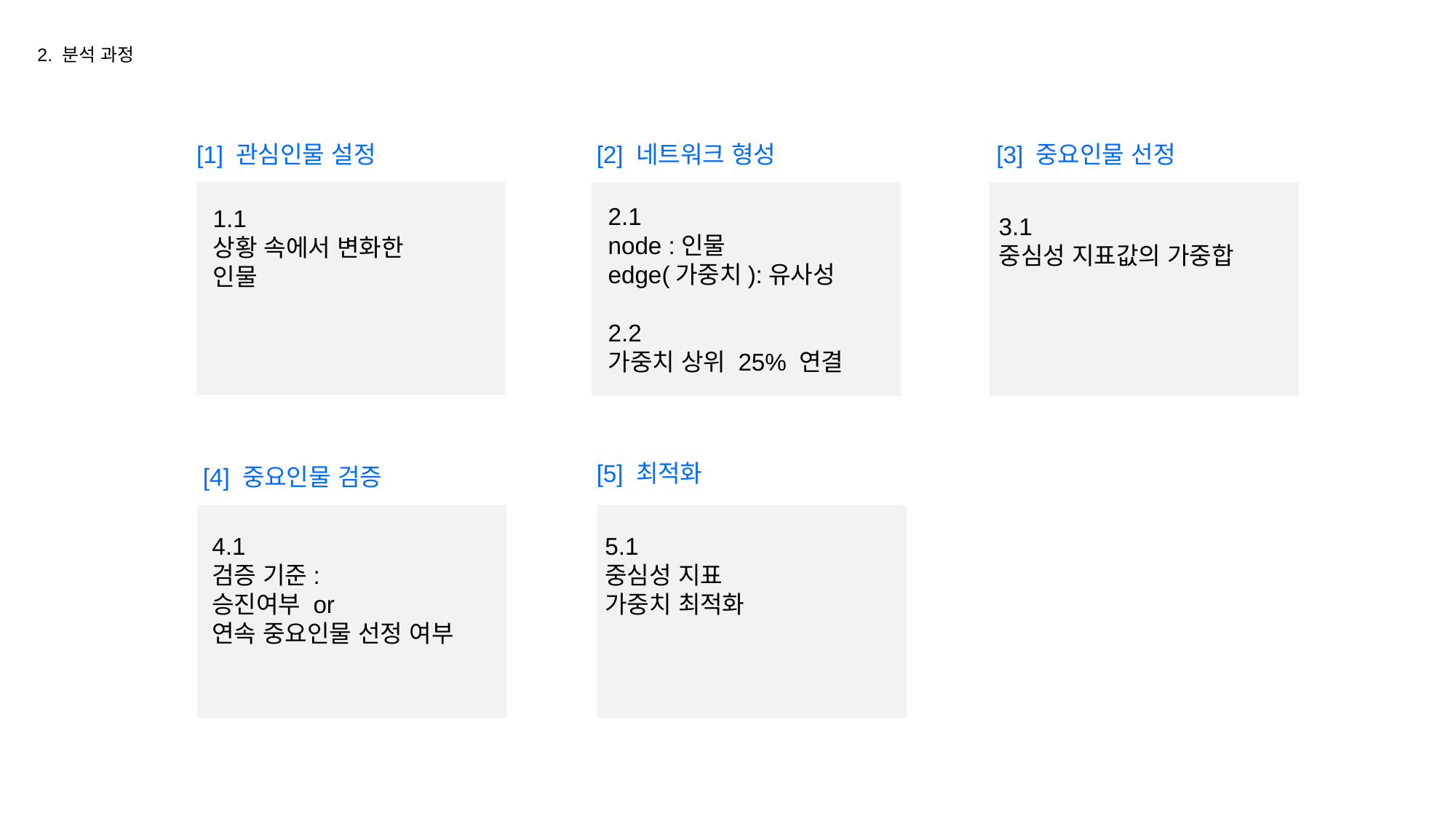

2. 분석 과정
[1] 관심인물 설정
[2] 네트워크 형성
[3] 중요인물 선정

2.1
node :인물
edge(가중치):유사성

2.2
가중치 상위 25% 연결
1.1
상황 속에서 변화한
인물

3.1
중심성 지표값의 가중합
[5] 최적화
[4] 중요인물 검증

4.1
검증 기준:
승진여부 or
연속 중요인물 선정 여부
5.1
중심성 지표
가중치 최적화